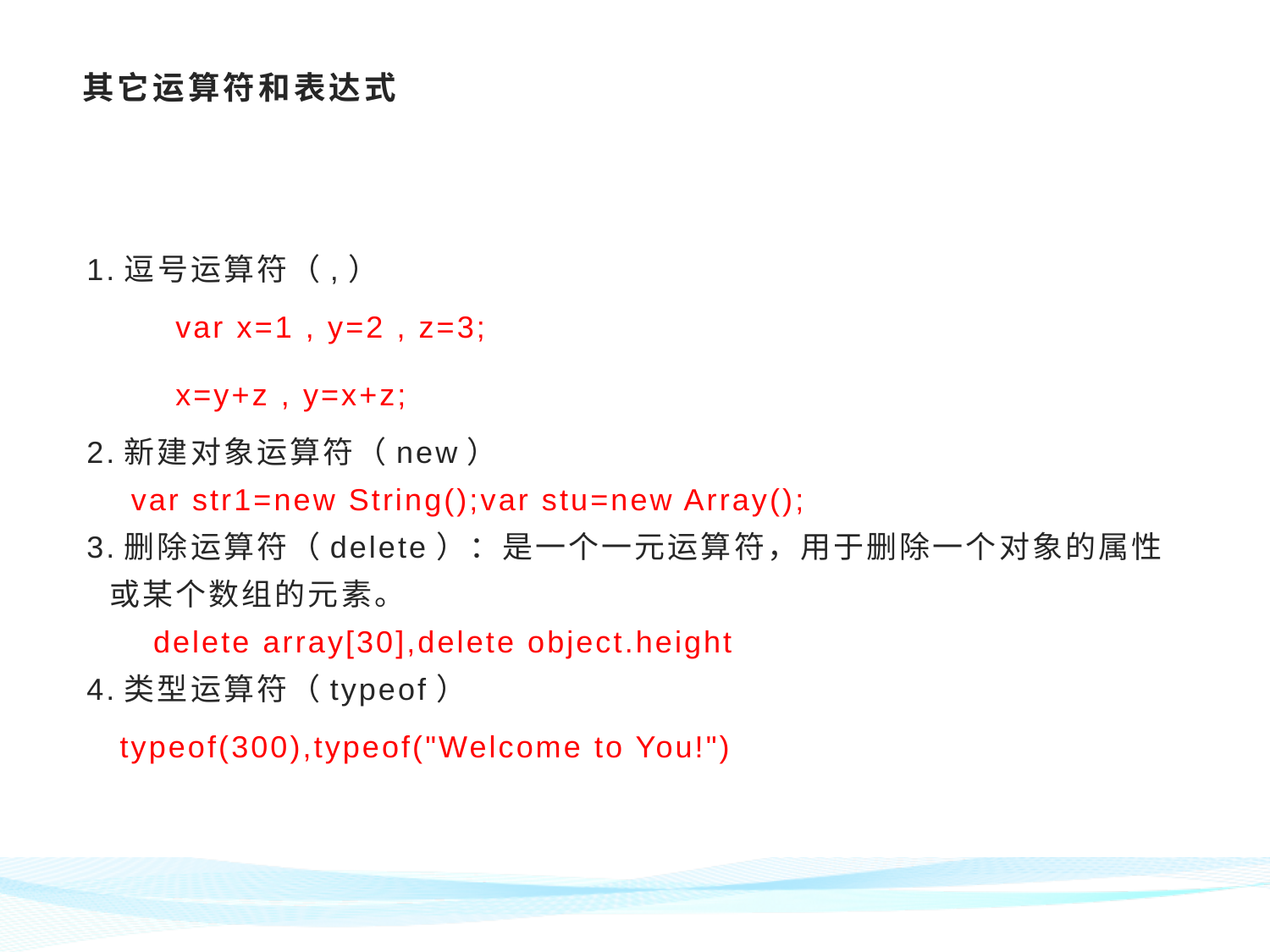

# 其它运算符和表达式
1.逗号运算符（,）
        var x=1 , y=2 , z=3;
        x=y+z , y=x+z;
2.新建对象运算符（new）
    var str1=new String();var stu=new Array();
3.删除运算符（delete）：是一个一元运算符，用于删除一个对象的属性或某个数组的元素。
      delete array[30],delete object.height
4.类型运算符（typeof）
   typeof(300),typeof("Welcome to You!")